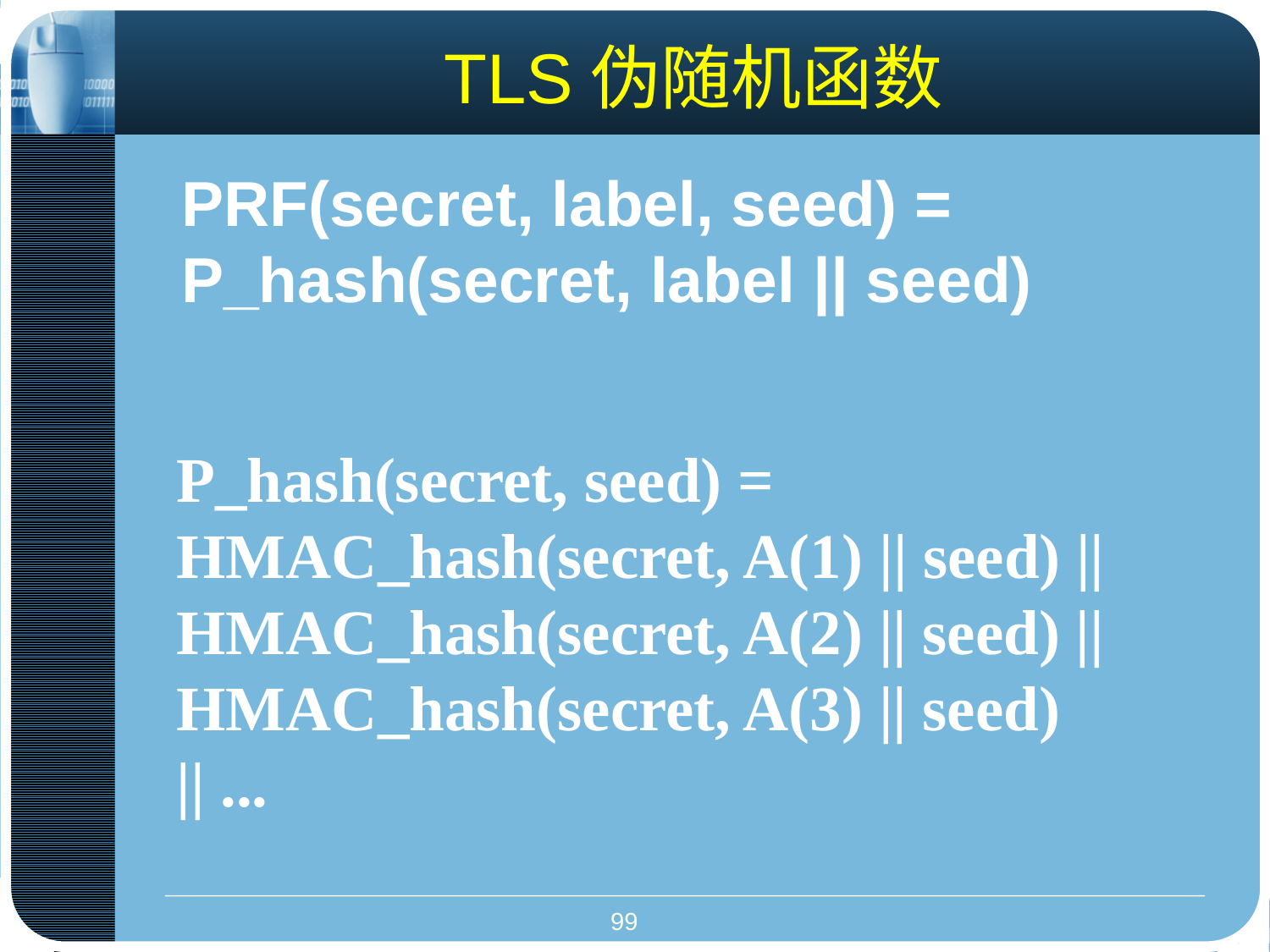

# TLS伪随机函数
PRF(secret, label, seed) = P_hash(secret, label || seed)
P_hash(secret, seed) = HMAC_hash(secret, A(1) || seed) || HMAC_hash(secret, A(2) || seed) || HMAC_hash(secret, A(3) || seed) || ...
99